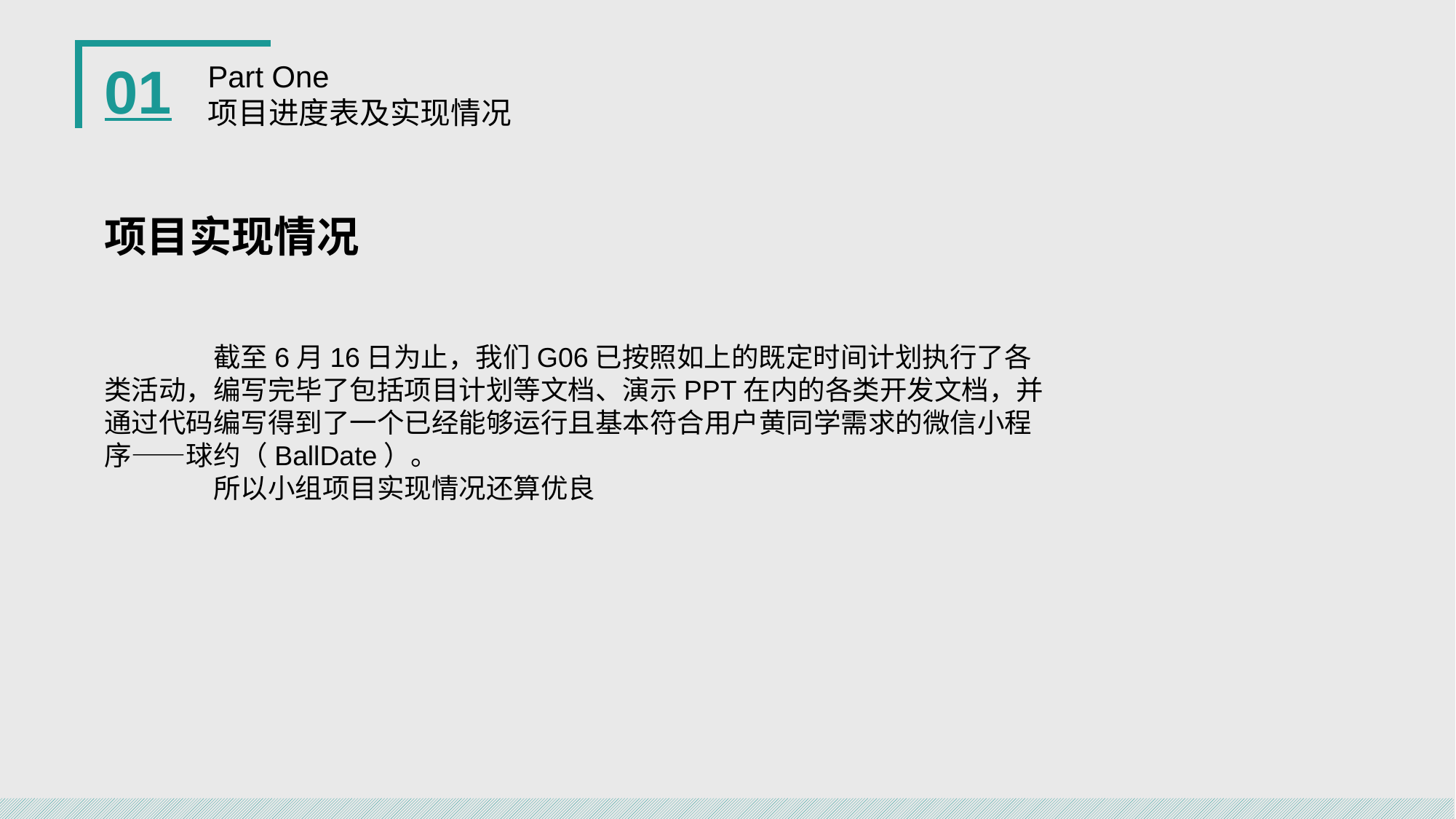

01
Part One
项目进度表及实现情况
项目实现情况
	截至6月16日为止，我们G06已按照如上的既定时间计划执行了各类活动，编写完毕了包括项目计划等文档、演示PPT在内的各类开发文档，并通过代码编写得到了一个已经能够运行且基本符合用户黄同学需求的微信小程序——球约（BallDate）。
	所以小组项目实现情况还算优良